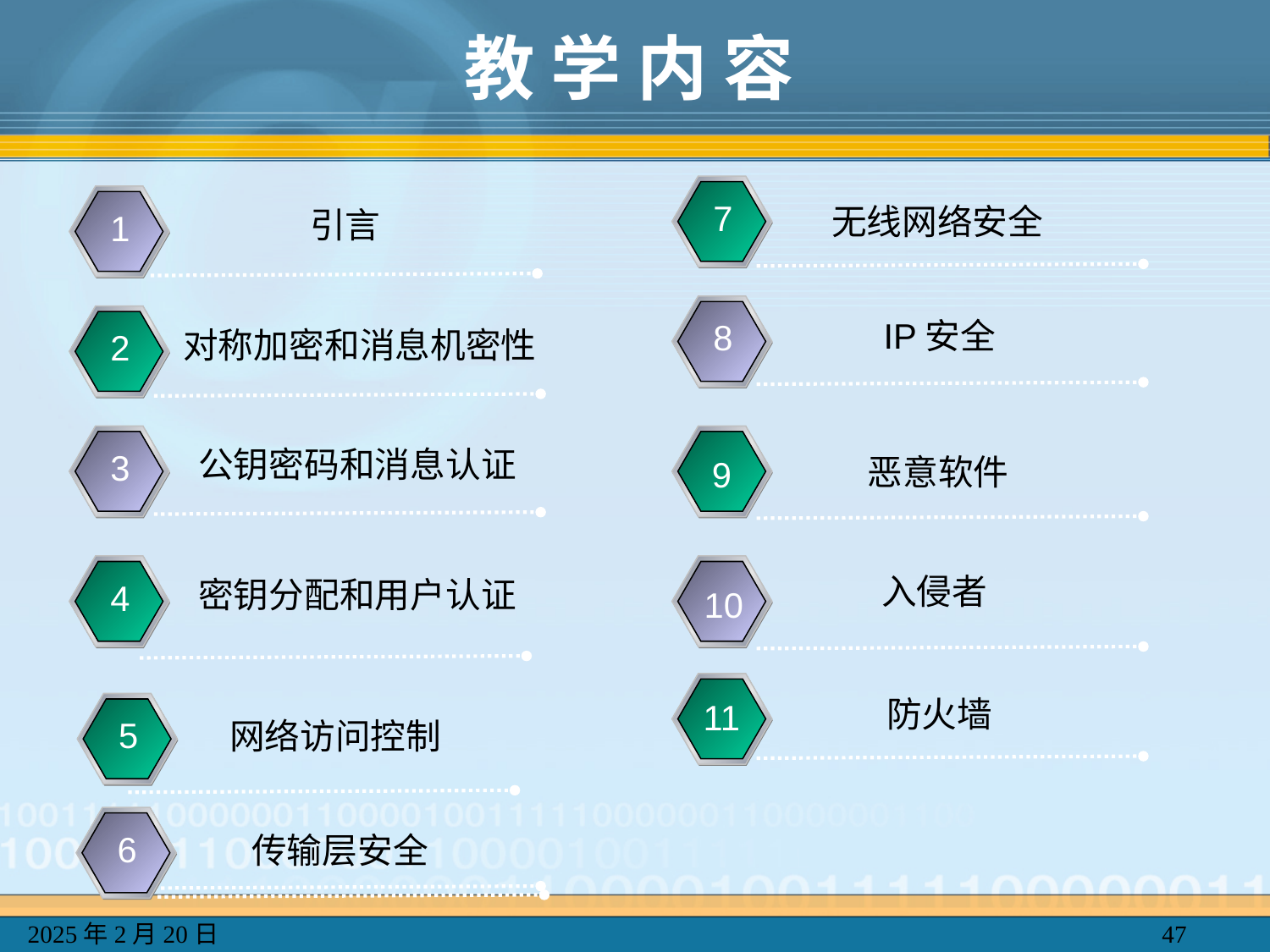

# 教 学 内 容

7
无线网络安全
  引言
1

IP安全
8
对称加密和消息机密性
2

公钥密码和消息认证
3
恶意软件
9

  入侵者
密钥分配和用户认证
4
10

  防火墙
11

5
网络访问控制

6
传输层安全

2025年2月20日
47